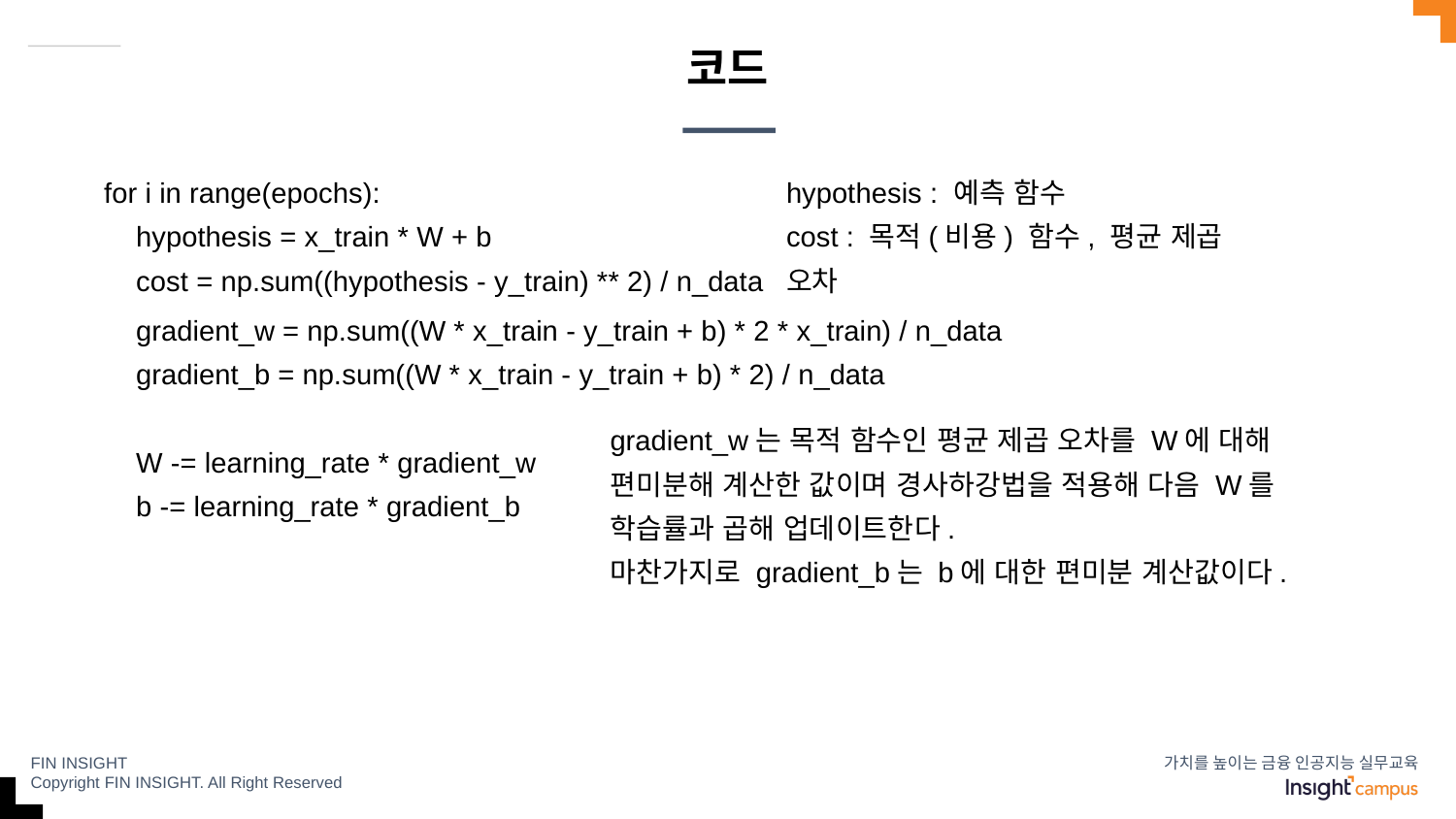

# 코드
for i in range(epochs):
    hypothesis = x_train * W + b
    cost = np.sum((hypothesis - y_train) ** 2) / n_data
hypothesis : 예측 함수
cost : 목적(비용) 함수, 평균 제곱 오차
    gradient_w = np.sum((W * x_train - y_train + b) * 2 * x_train) / n_data
    gradient_b = np.sum((W * x_train - y_train + b) * 2) / n_data

    W -= learning_rate * gradient_w
    b -= learning_rate * gradient_b
gradient_w는 목적 함수인 평균 제곱 오차를 W에 대해 편미분해 계산한 값이며 경사하강법을 적용해 다음 W를 학습률과 곱해 업데이트한다.
마찬가지로 gradient_b는 b에 대한 편미분 계산값이다.